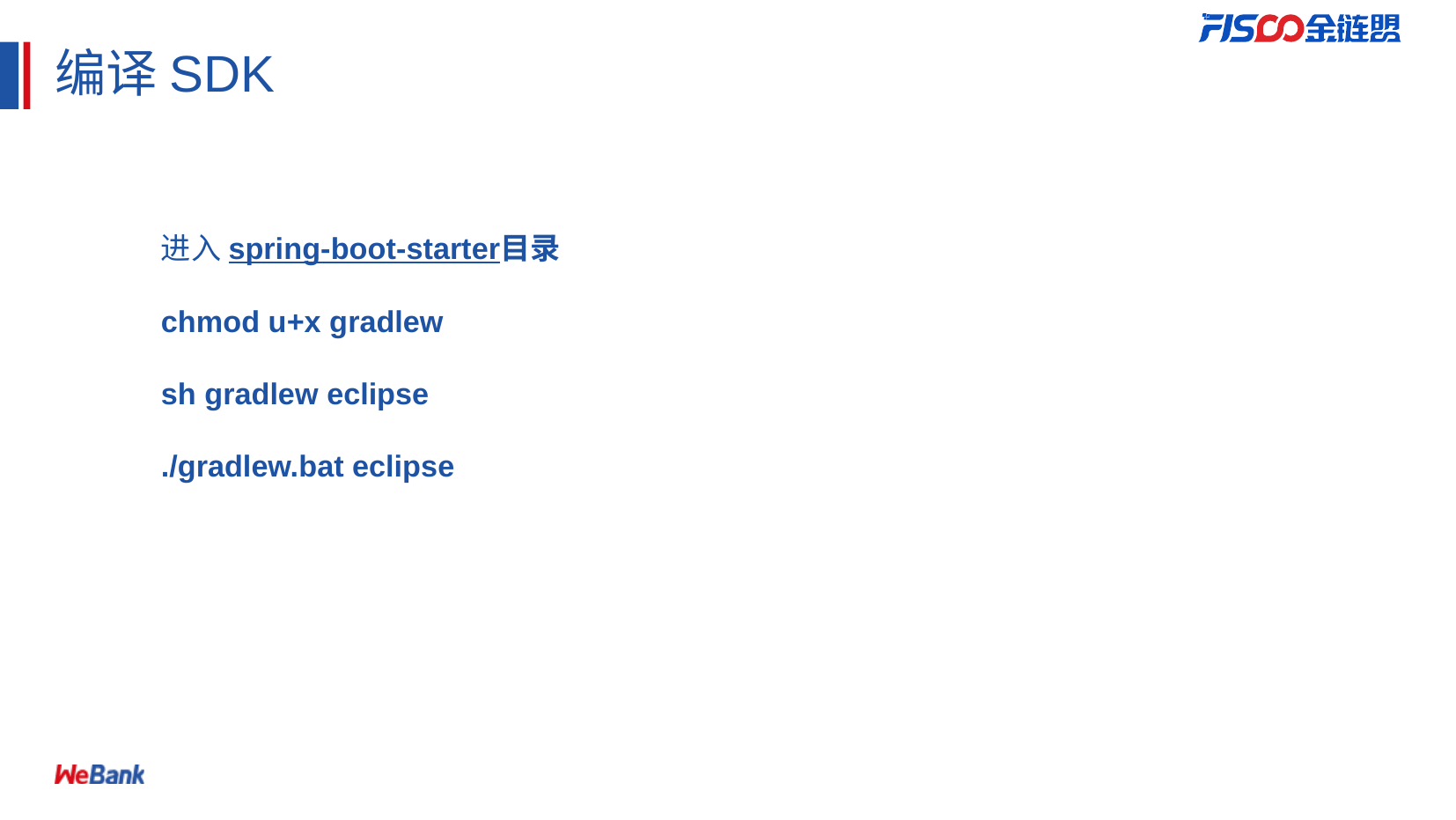

# 编译SDK
进入spring-boot-starter目录

chmod u+x gradlew

sh gradlew eclipse

./gradlew.bat eclipse